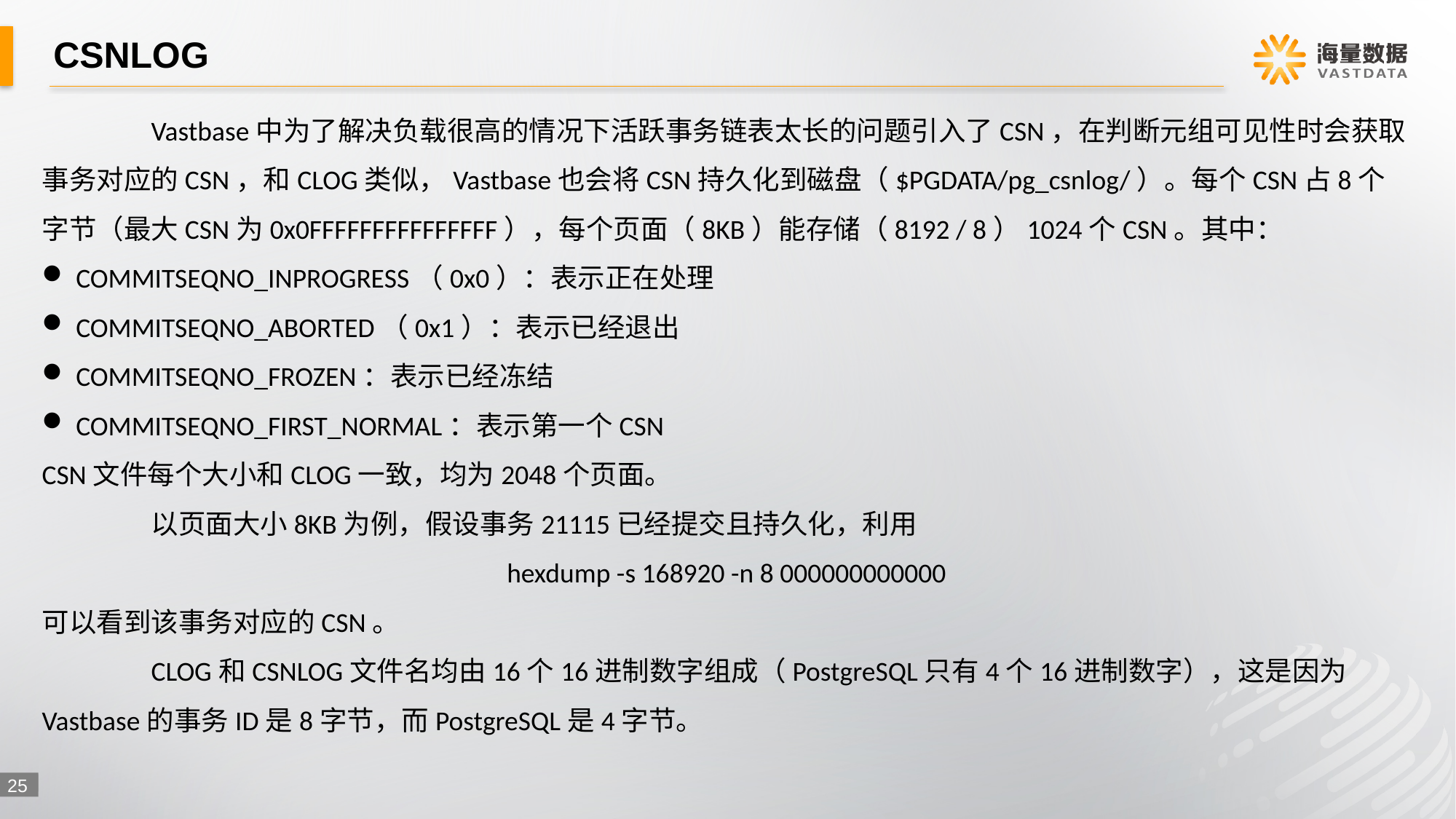

# CSNLOG
	Vastbase中为了解决负载很高的情况下活跃事务链表太长的问题引入了CSN，在判断元组可见性时会获取事务对应的CSN，和CLOG类似，Vastbase也会将CSN持久化到磁盘（$PGDATA/pg_csnlog/）。每个CSN占8个字节（最大CSN为0x0FFFFFFFFFFFFFFF），每个页面（8KB）能存储（8192 / 8）1024个CSN。其中：
COMMITSEQNO_INPROGRESS（0x0）：表示正在处理
COMMITSEQNO_ABORTED（0x1）：表示已经退出
COMMITSEQNO_FROZEN：表示已经冻结
COMMITSEQNO_FIRST_NORMAL：表示第一个CSN
CSN文件每个大小和CLOG一致，均为2048个页面。
	以页面大小8KB为例，假设事务21115已经提交且持久化，利用
hexdump -s 168920 -n 8 000000000000
可以看到该事务对应的CSN。
	CLOG和CSNLOG文件名均由16个16进制数字组成（PostgreSQL只有4个16进制数字），这是因为Vastbase的事务ID是8字节，而PostgreSQL是4字节。